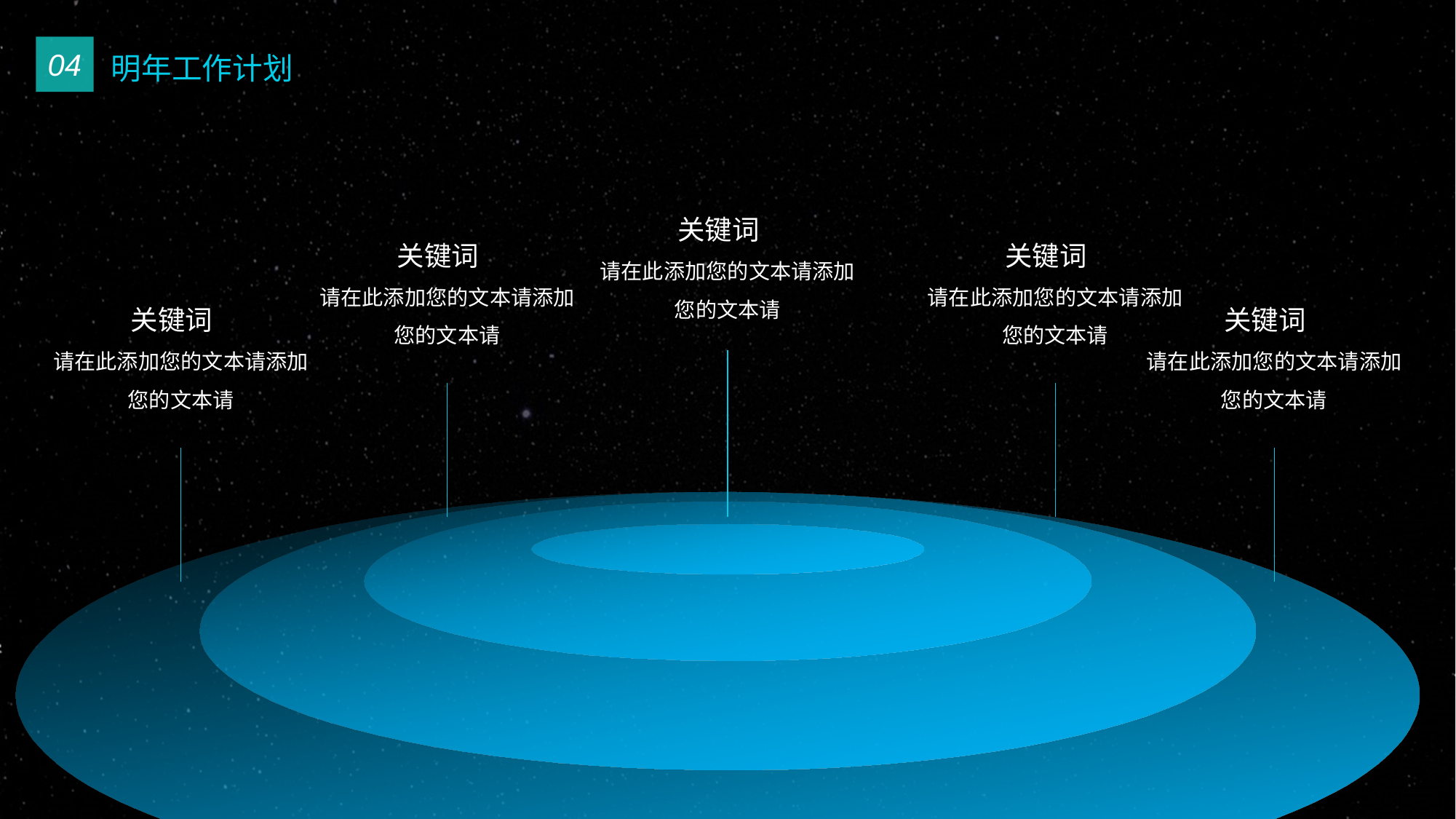

04
明年工作计划
关键词
请在此添加您的文本请添加您的文本请
关键词
请在此添加您的文本请添加您的文本请
关键词
请在此添加您的文本请添加您的文本请
关键词
请在此添加您的文本请添加您的文本请
关键词
请在此添加您的文本请添加您的文本请